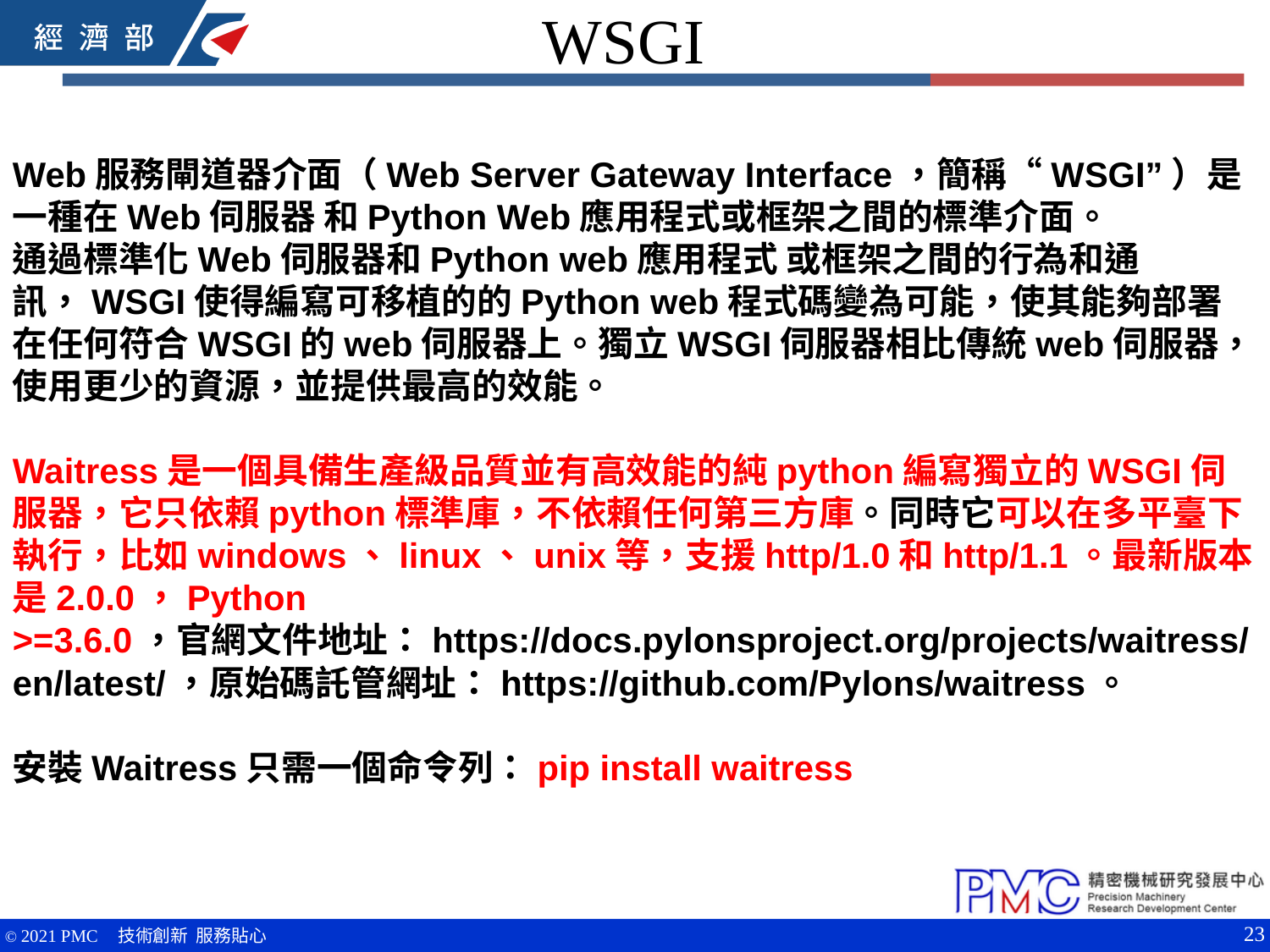

WSGI

Web服務閘道器介面（Web Server Gateway Interface，簡稱“WSGI”）是一種在Web伺服器 和Python Web應用程式或框架之間的標準介面。
通過標準化Web伺服器和Python web應用程式 或框架之間的行為和通訊，WSGI使得編寫可移植的的Python web程式碼變為可能，使其能夠部署在任何符合WSGI的web伺服器上。獨立WSGI伺服器相比傳統web伺服器，使用更少的資源，並提供最高的效能。

Waitress是一個具備生產級品質並有高效能的純python編寫獨立的WSGI伺服器，它只依賴python標準庫，不依賴任何第三方庫。同時它可以在多平臺下執行，比如windows、linux、unix等，支援http/1.0和http/1.1。最新版本是2.0.0，Python >=3.6.0，官網文件地址：https://docs.pylonsproject.org/projects/waitress/en/latest/，原始碼託管網址：https://github.com/Pylons/waitress。

安裝Waitress只需一個命令列：pip install waitress
23